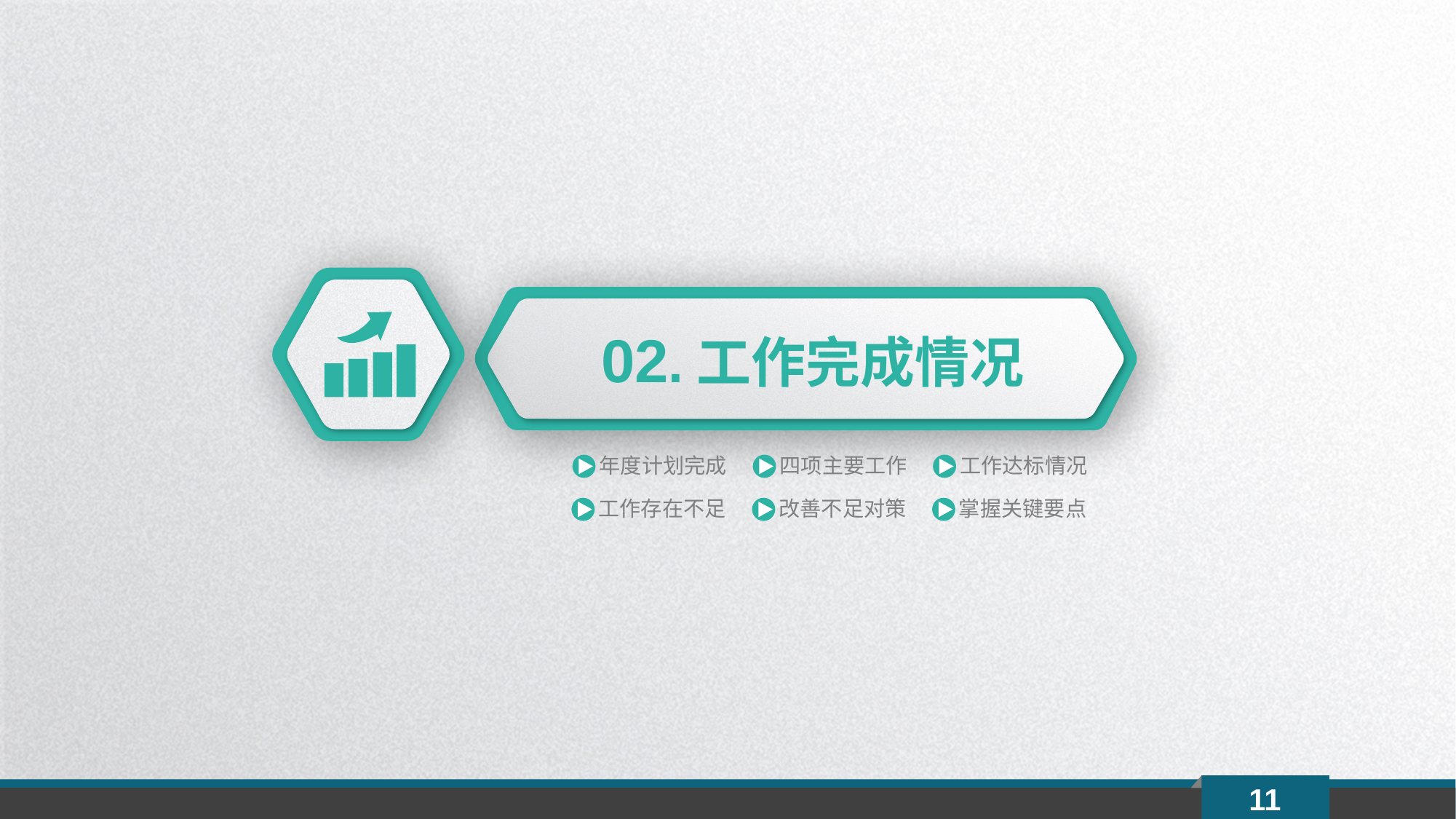

02.工作完成情况
年度计划完成

四项主要工作

工作达标情况

工作存在不足

改善不足对策

掌握关键要点

11